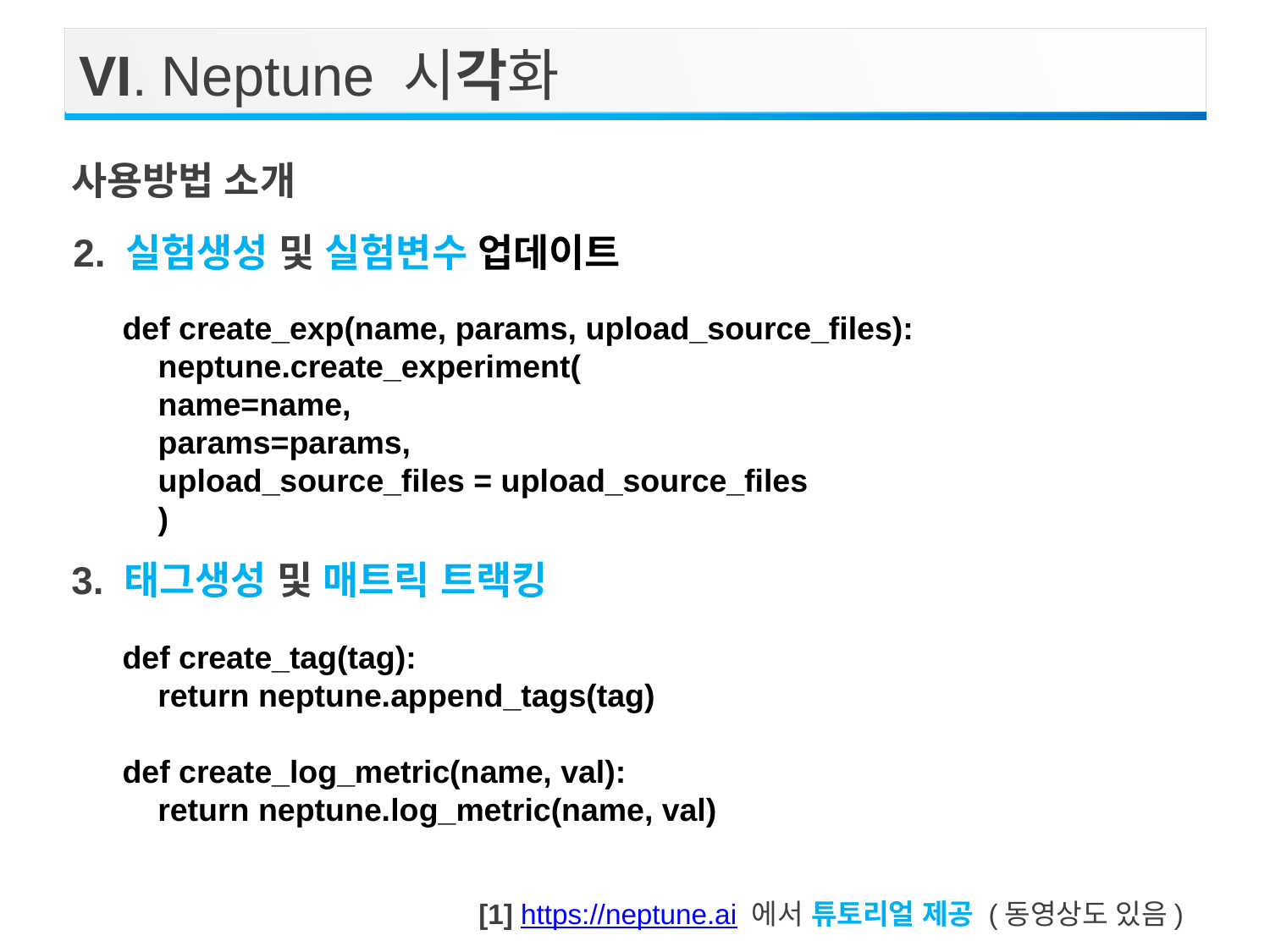

VI. Neptune 시각화
사용방법 소개
2. 실험생성 및 실험변수 업데이트
def create_exp(name, params, upload_source_files):
    neptune.create_experiment(
    name=name,
    params=params,
    upload_source_files = upload_source_files
    )
3. 태그생성 및 매트릭 트랙킹
def create_tag(tag):
    return neptune.append_tags(tag)

def create_log_metric(name, val):
    return neptune.log_metric(name, val)
[1] https://neptune.ai 에서 튜토리얼 제공 (동영상도 있음)